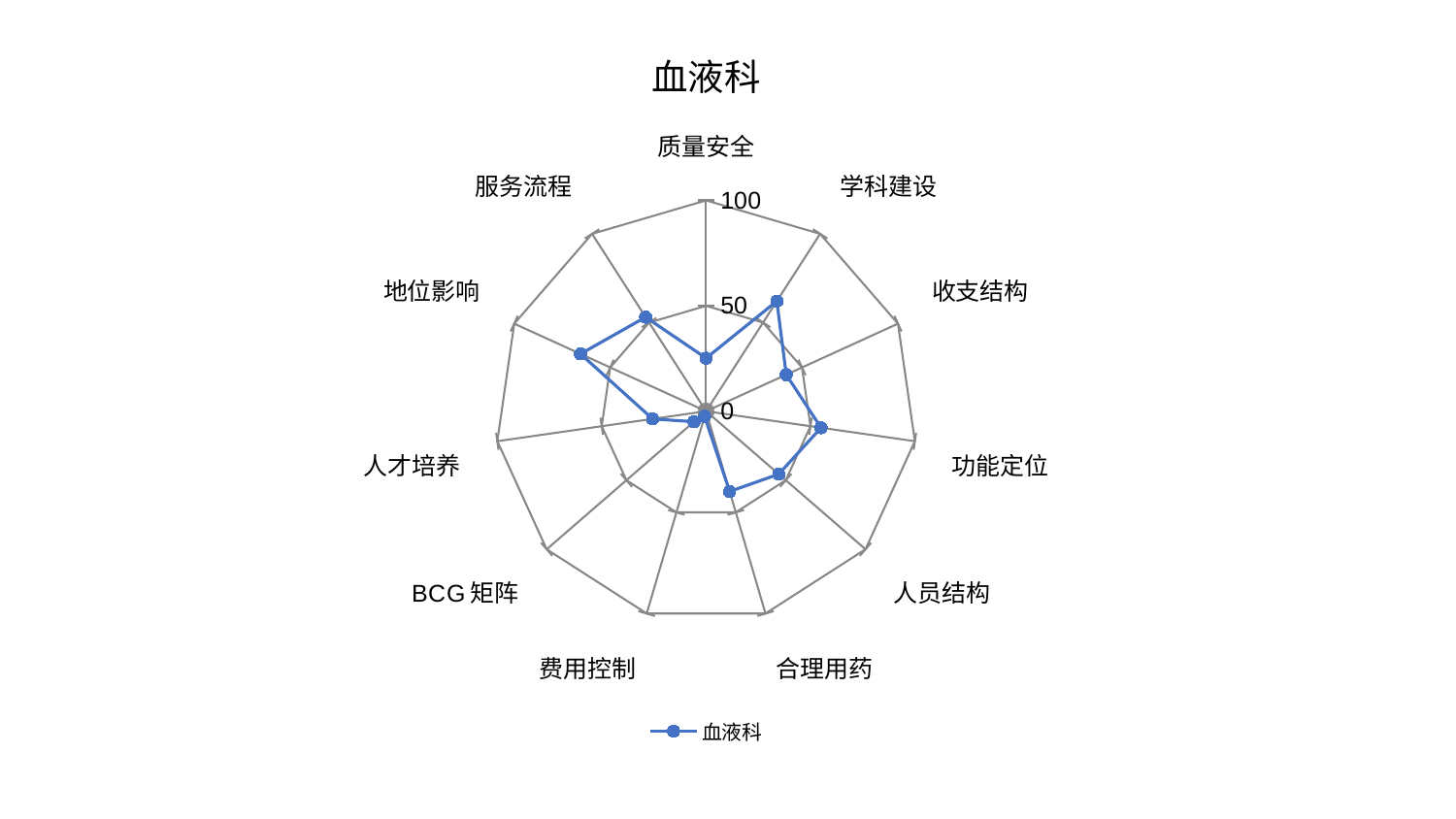

### Chart: 血液科

| Category | 血液科 |
|---|---|
| 质量安全 | 25.189365653477005 |
| 学科建设 | 62.07164703809124 |
| 收支结构 | 41.78324089798935 |
| 功能定位 | 55.04926215388669 |
| 人员结构 | 45.58343047019047 |
| 合理用药 | 39.67739495299803 |
| 费用控制 | 2.562087146102028 |
| BCG矩阵 | 7.632398493486481 |
| 人才培养 | 25.6379325483714 |
| 地位影响 | 65.46227601020837 |
| 服务流程 | 53.04905353559566 |
152